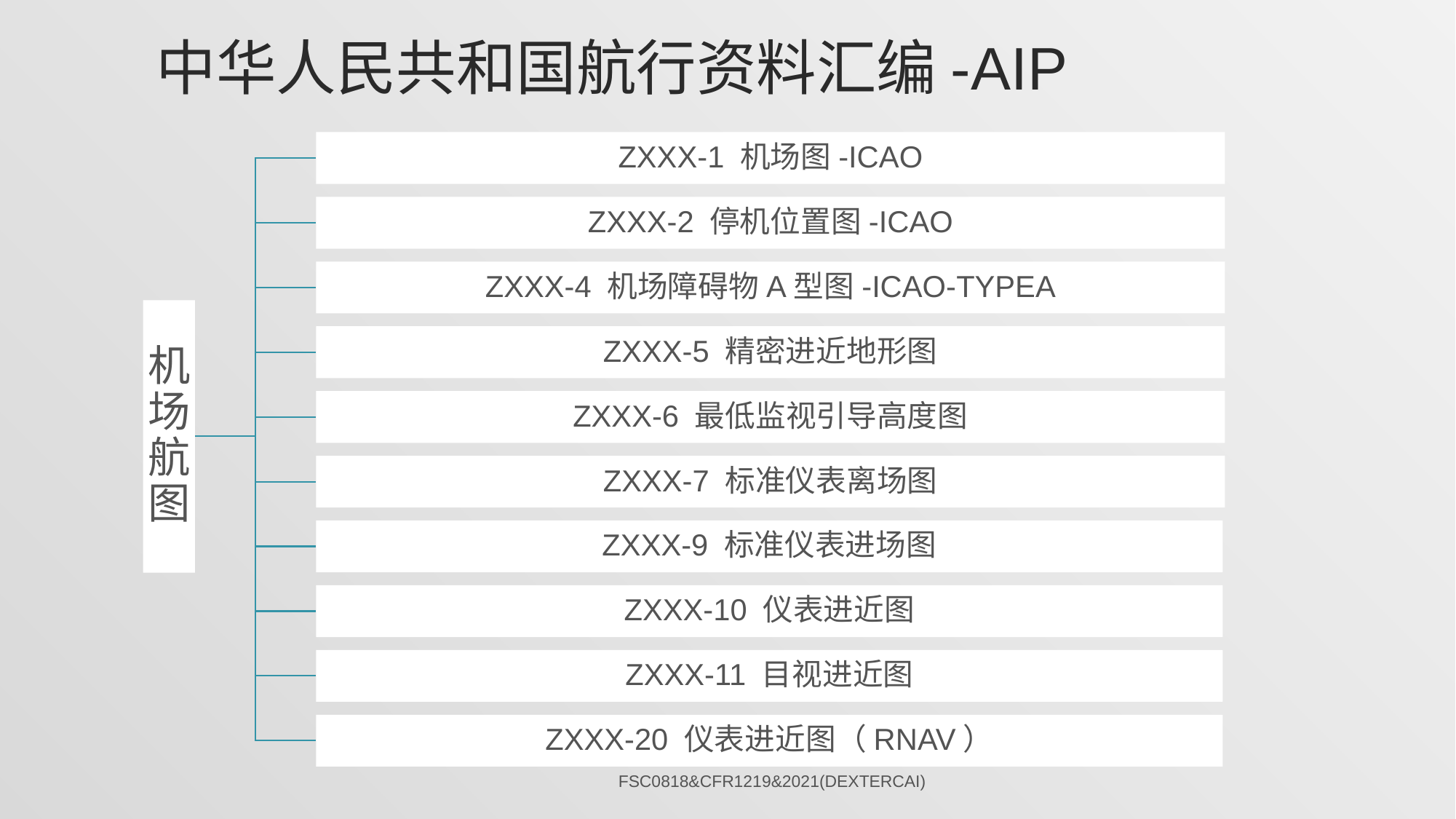

# 中华人民共和国航行资料汇编-AIP

机场航图
ZXXX-1 机场图-ICAO
ZXXX-2 停机位置图-ICAO
ZXXX-4 机场障碍物A型图-ICAO-TYPEA
ZXXX-5 精密进近地形图
ZXXX-6 最低监视引导高度图
ZXXX-7 标准仪表离场图
ZXXX-9 标准仪表进场图
ZXXX-10 仪表进近图
ZXXX-11 目视进近图
ZXXX-20 仪表进近图（RNAV）
FSC0818&CFR1219&2021(DexterCai)